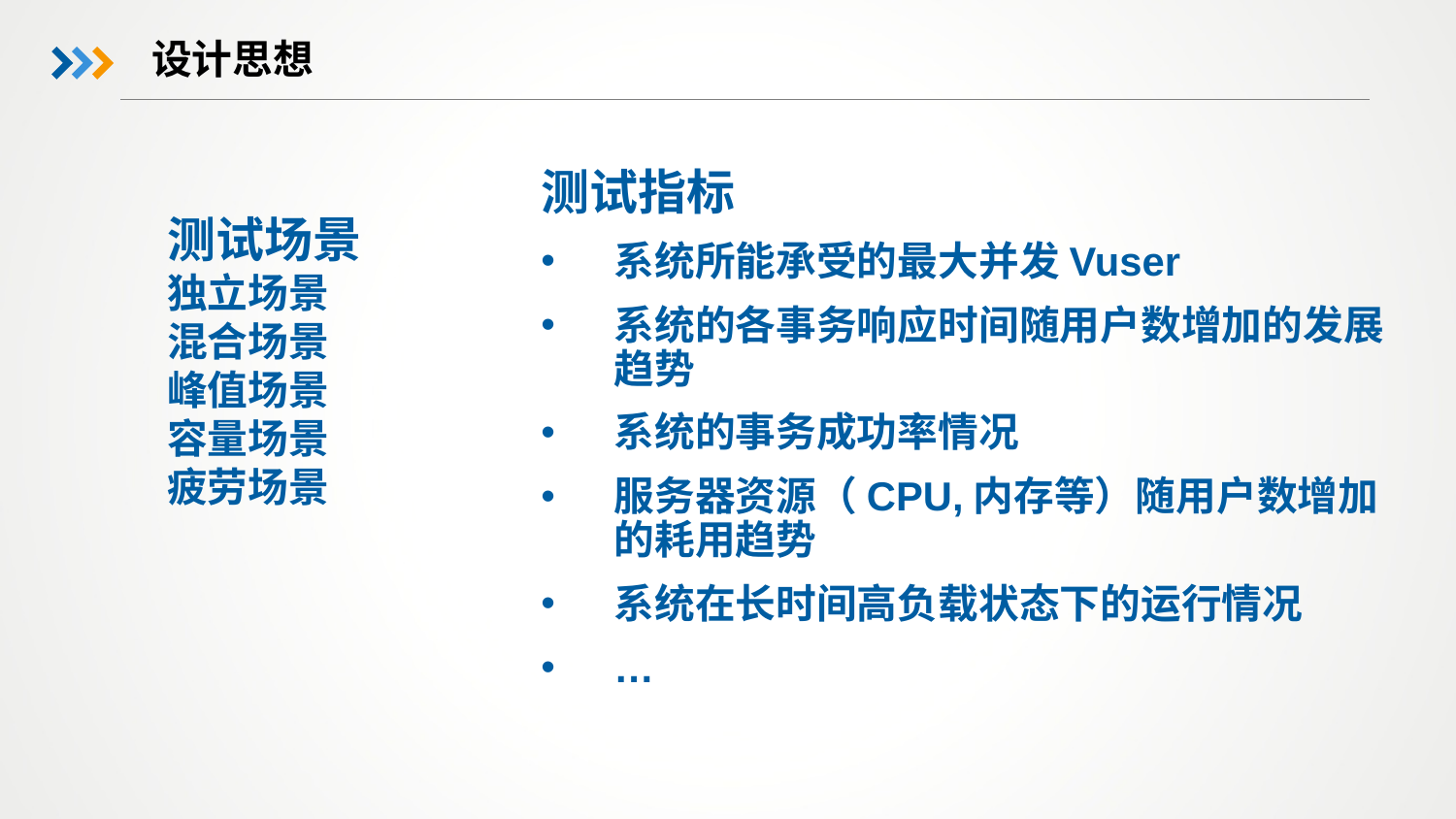

# 设计思想
测试指标
系统所能承受的最大并发Vuser
系统的各事务响应时间随用户数增加的发展趋势
系统的事务成功率情况
服务器资源（CPU,内存等）随用户数增加的耗用趋势
系统在长时间高负载状态下的运行情况
…

测试场景
独立场景
混合场景
峰值场景
容量场景
疲劳场景